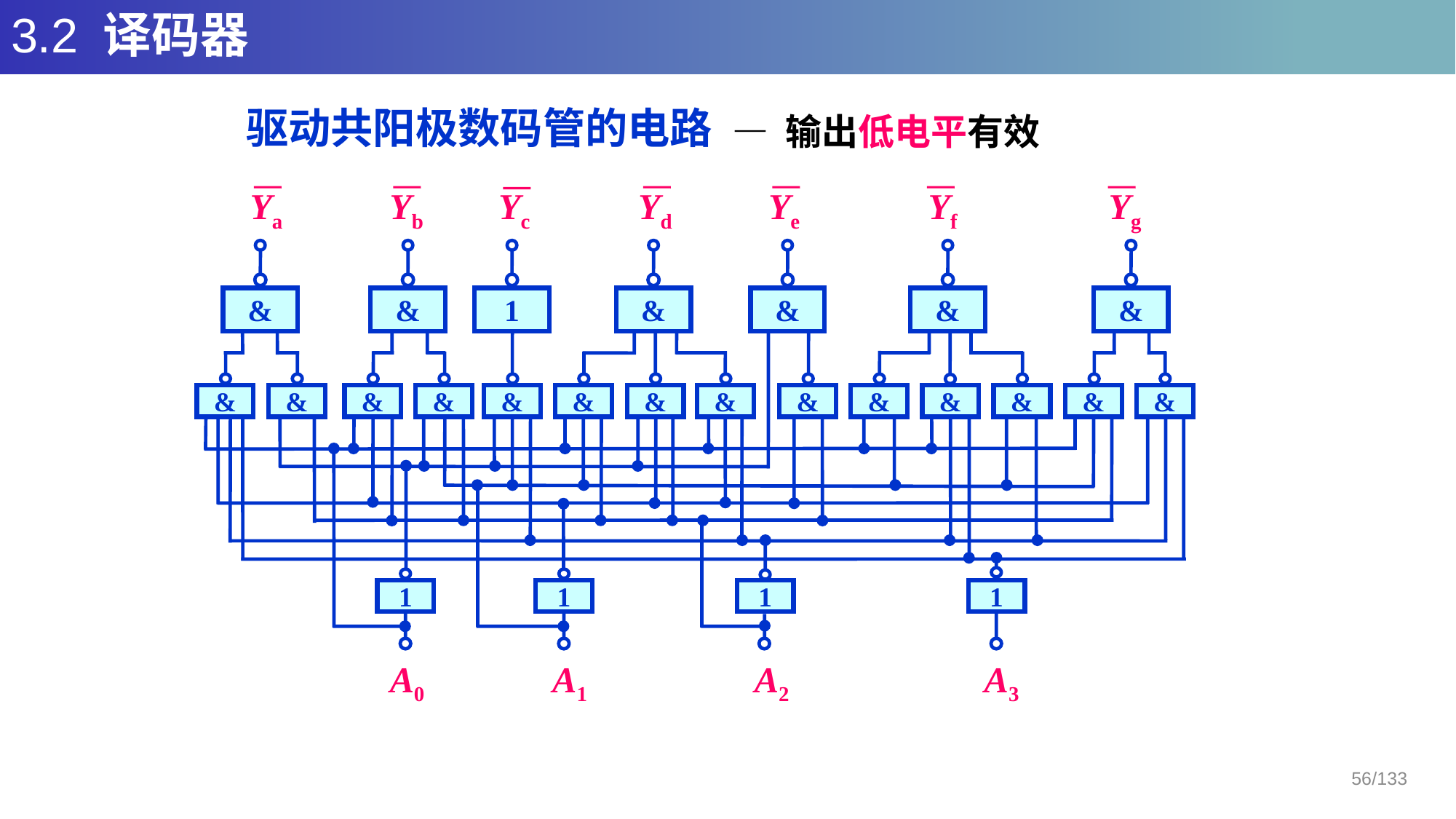

# 3.2 译码器
驱动共阳极数码管的电路
— 输出低电平有效
Ya
Yb
Yc
Yd
Ye
Yf
Yg

&

&

1

&

&

&

&

&

&

&

&

&
&
&
&
&
&
&
&
&
&

1
1
1
1

A0
A1
A2
A3
56/133